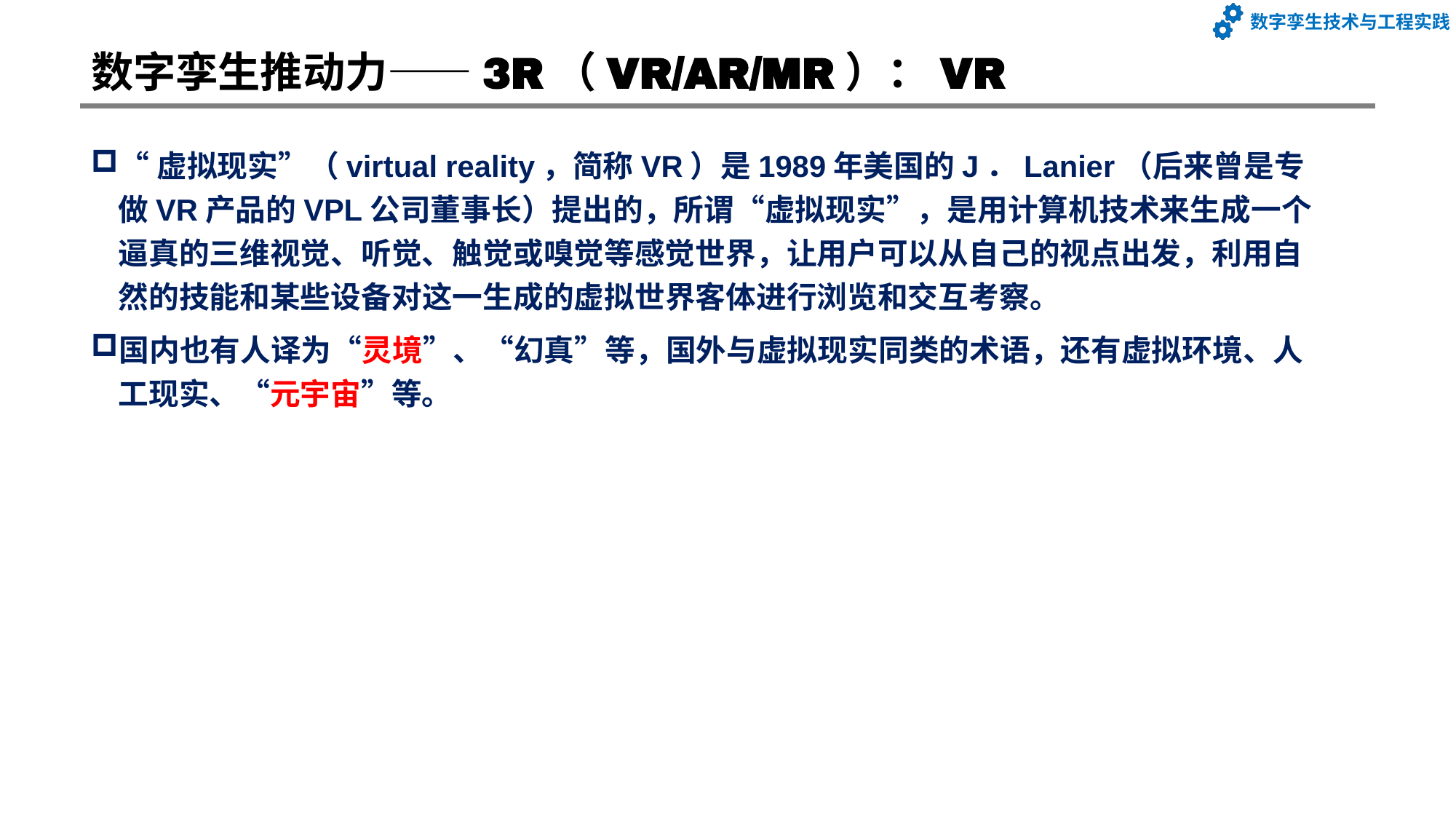

# 数字孪生推动力——3R（VR/AR/MR）：VR
“虚拟现实”（virtual reality，简称VR）是1989年美国的J．Lanier（后来曾是专做VR产品的VPL公司董事长）提出的，所谓“虚拟现实”，是用计算机技术来生成一个逼真的三维视觉、听觉、触觉或嗅觉等感觉世界，让用户可以从自己的视点出发，利用自然的技能和某些设备对这一生成的虚拟世界客体进行浏览和交互考察。
国内也有人译为“灵境”、“幻真”等，国外与虚拟现实同类的术语，还有虚拟环境、人工现实、“元宇宙”等。